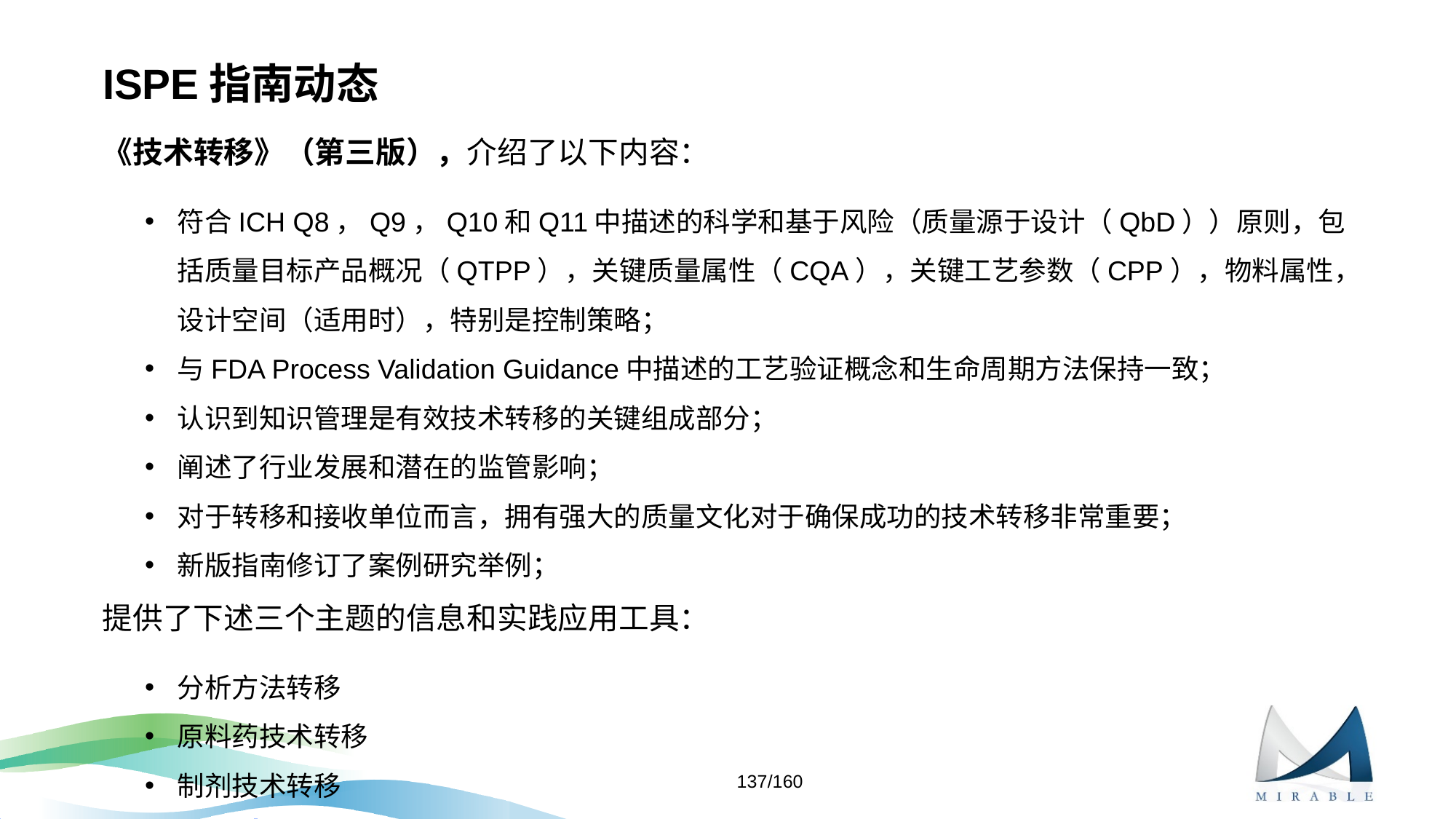

# ISPE指南动态
《技术转移》（第三版），介绍了以下内容：
符合ICH Q8，Q9，Q10和Q11中描述的科学和基于风险（质量源于设计（QbD））原则，包括质量目标产品概况（QTPP），关键质量属性（CQA），关键工艺参数（CPP），物料属性，设计空间（适用时），特别是控制策略；
与FDA Process Validation Guidance中描述的工艺验证概念和生命周期方法保持一致；
认识到知识管理是有效技术转移的关键组成部分；
阐述了行业发展和潜在的监管影响；
对于转移和接收单位而言，拥有强大的质量文化对于确保成功的技术转移非常重要；
新版指南修订了案例研究举例；
提供了下述三个主题的信息和实践应用工具：
分析方法转移
原料药技术转移
制剂技术转移
137/160